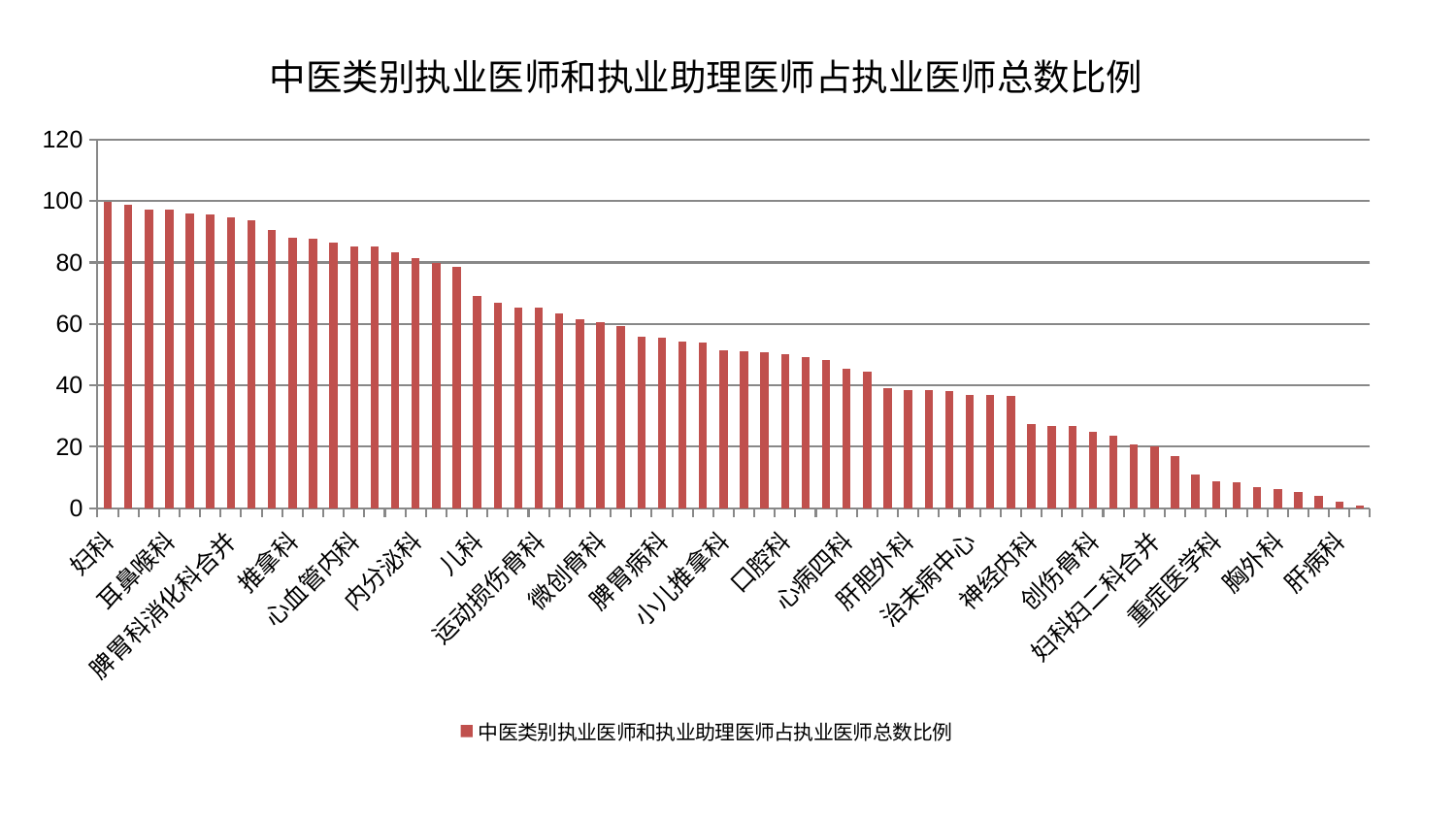

### Chart: 中医类别执业医师和执业助理医师占执业医师总数比例

| Category | 中医类别执业医师和执业助理医师占执业医师总数比例 |
|---|---|
| 妇科 | 99.75991122073529 |
| 普通外科 | 98.70488811206977 |
| 消化内科 | 97.20998486288745 |
| 耳鼻喉科 | 97.1284529464801 |
| 周围血管科 | 96.01763825459695 |
| 脊柱骨科 | 95.59832906565255 |
| 脾胃科消化科合并 | 94.80766160049525 |
| 产科 | 93.79344944715487 |
| 小儿骨科 | 90.54351136334463 |
| 推拿科 | 88.15016453929152 |
| 泌尿外科 | 87.77213293422801 |
| 血液科 | 86.56934339865263 |
| 心血管内科 | 85.34435930469762 |
| 心病二科 | 85.14382204905739 |
| 妇二科 | 83.33364571955133 |
| 内分泌科 | 81.43861741208404 |
| 风湿病科 | 79.86331566953919 |
| 男科 | 78.50554919397197 |
| 儿科 | 69.16342391227242 |
| 肿瘤内科 | 66.77380501770256 |
| 医院 | 65.45338712096512 |
| 运动损伤骨科 | 65.3418073797899 |
| 心病一科 | 63.386903053658706 |
| 肛肠科 | 61.67500228505578 |
| 微创骨科 | 60.72900832194894 |
| 身心医学科 | 59.37070938459294 |
| 肾病科 | 55.69830917426846 |
| 脾胃病科 | 55.554862204316265 |
| 脑病一科 | 54.16795036745761 |
| 脑病二科 | 53.967650407244385 |
| 小儿推拿科 | 51.42029419809473 |
| 中医经典科 | 51.0866571268743 |
| 肾脏内科 | 50.72814517178577 |
| 口腔科 | 50.300841562317935 |
| 神经外科 | 49.12138238922097 |
| 关节骨科 | 48.42504595510373 |
| 心病四科 | 45.548810035294764 |
| 康复科 | 44.48310249565666 |
| 脑病三科 | 39.063660448762946 |
| 肝胆外科 | 38.613426745280854 |
| 综合内科 | 38.44909489882933 |
| 呼吸内科 | 38.113222597850616 |
| 治未病中心 | 36.866744407116656 |
| 中医外治中心 | 36.767113962028056 |
| 针灸科 | 36.5778536947053 |
| 神经内科 | 27.39558240332198 |
| 眼科 | 26.80922894573743 |
| 美容皮肤科 | 26.780228654285022 |
| 创伤骨科 | 24.966964290619487 |
| 东区重症医学科 | 23.611276346115815 |
| 骨科 | 20.637833466662702 |
| 妇科妇二科合并 | 20.104060842860893 |
| 心病三科 | 16.904222060444795 |
| 皮肤科 | 10.947231583491025 |
| 重症医学科 | 8.684660119063569 |
| 显微骨科 | 8.419914576183828 |
| 乳腺甲状腺外科 | 6.995686131865408 |
| 胸外科 | 6.3449859605472225 |
| 东区肾病科 | 5.35634540480685 |
| 老年医学科 | 4.077127458519136 |
| 肝病科 | 2.1331322496146887 |
| 西区重症医学科 | 0.8431009777555509 |
104